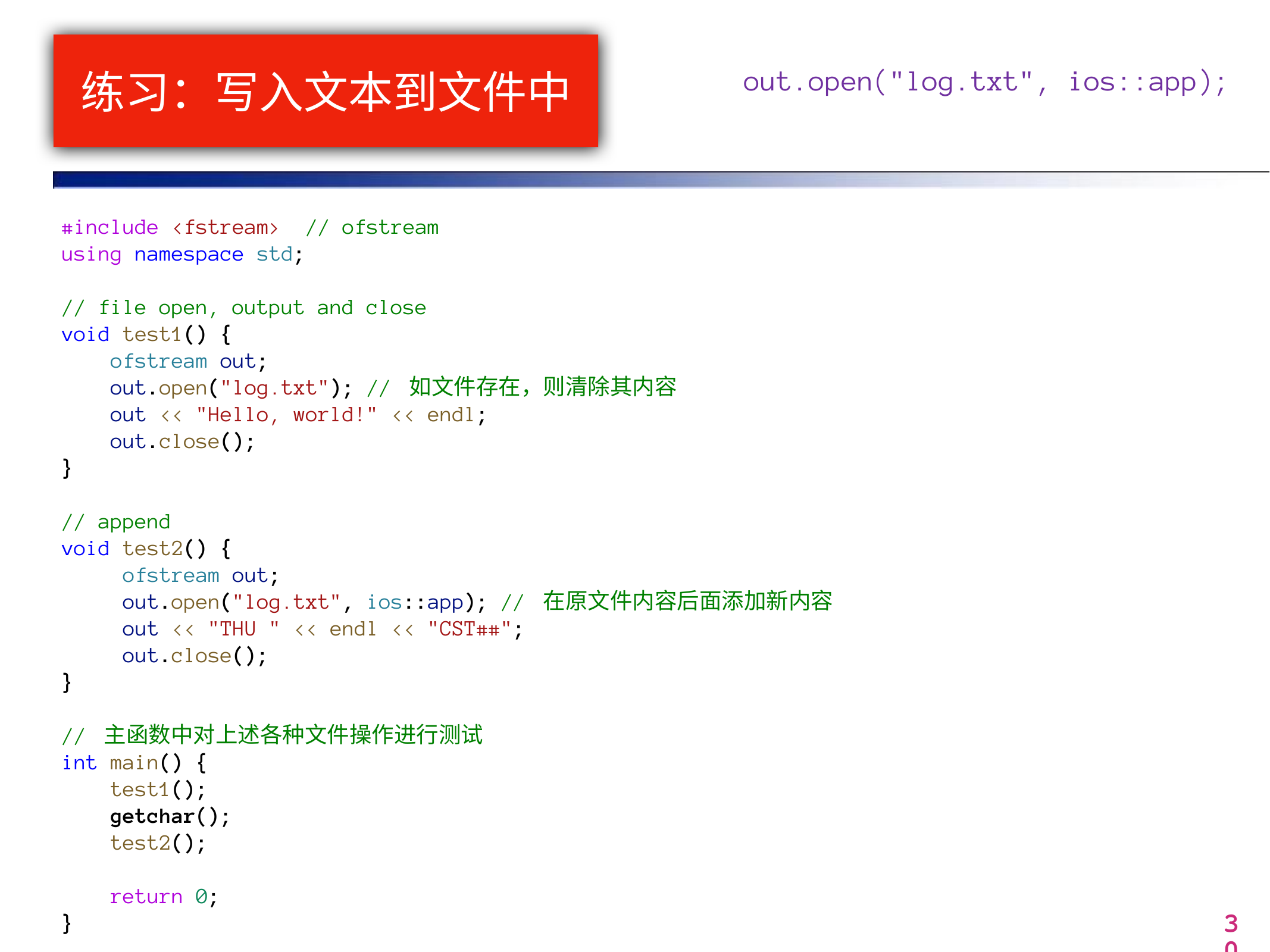

# 练习：写入文本到文件中
out.open("log.txt", ios::app);
#include <fstream>  // ofstream
using namespace std;
// file open, output and close
void test1() {
    ofstream out;
    out.open("log.txt"); // 如文件存在，则清除其内容
    out << "Hello, world!" << endl;
    out.close();
}
// append
void test2() {
     ofstream out;
     out.open("log.txt", ios::app); // 在原文件内容后面添加新内容
     out << "THU " << endl << "CST##";
     out.close();
}
// 主函数中对上述各种文件操作进行测试
int main() {
    test1();
    getchar();
    test2();
    return 0;
}
30